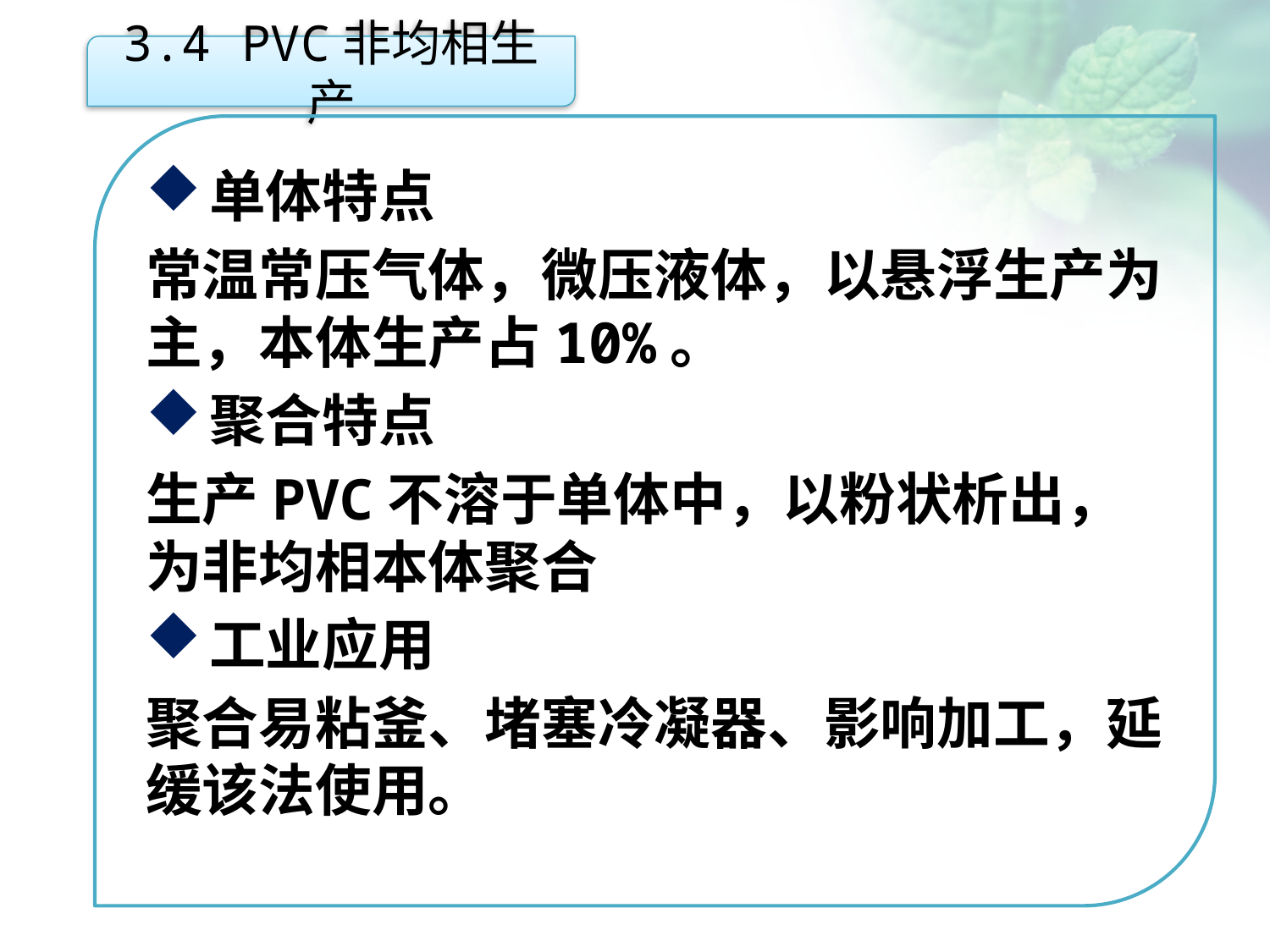

3.4 PVC非均相生产
单体特点
常温常压气体，微压液体，以悬浮生产为主，本体生产占10%。
聚合特点
生产PVC不溶于单体中，以粉状析出，为非均相本体聚合
工业应用
聚合易粘釜、堵塞冷凝器、影响加工，延缓该法使用。
点击添加文本
点击添加文本
点击添加文本
点击添加文本